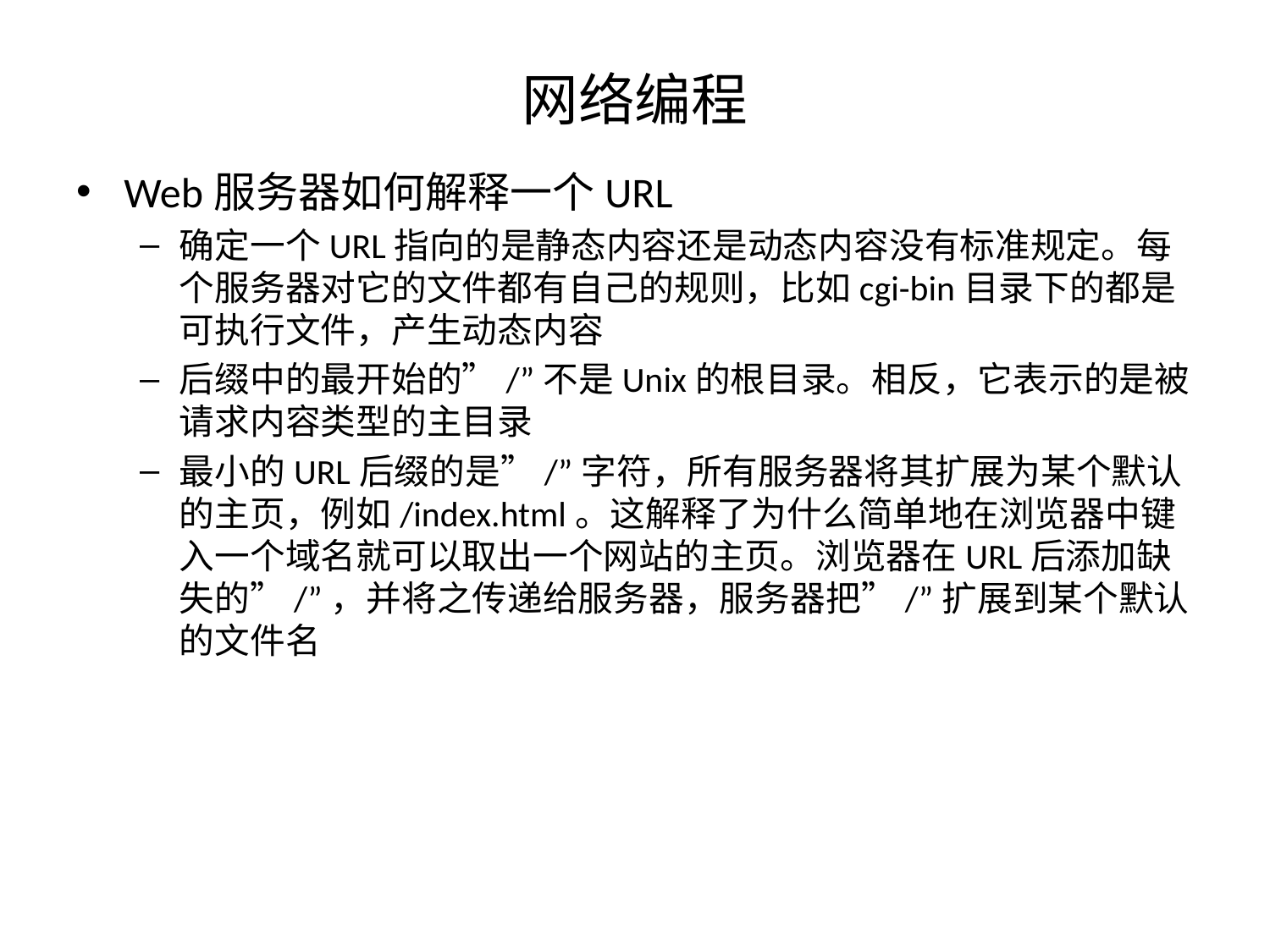

# 网络编程
Web服务器如何解释一个URL
确定一个URL指向的是静态内容还是动态内容没有标准规定。每个服务器对它的文件都有自己的规则，比如cgi-bin目录下的都是可执行文件，产生动态内容
后缀中的最开始的”/”不是Unix的根目录。相反，它表示的是被请求内容类型的主目录
最小的URL后缀的是”/”字符，所有服务器将其扩展为某个默认的主页，例如/index.html。这解释了为什么简单地在浏览器中键入一个域名就可以取出一个网站的主页。浏览器在URL后添加缺失的”/”，并将之传递给服务器，服务器把”/”扩展到某个默认的文件名